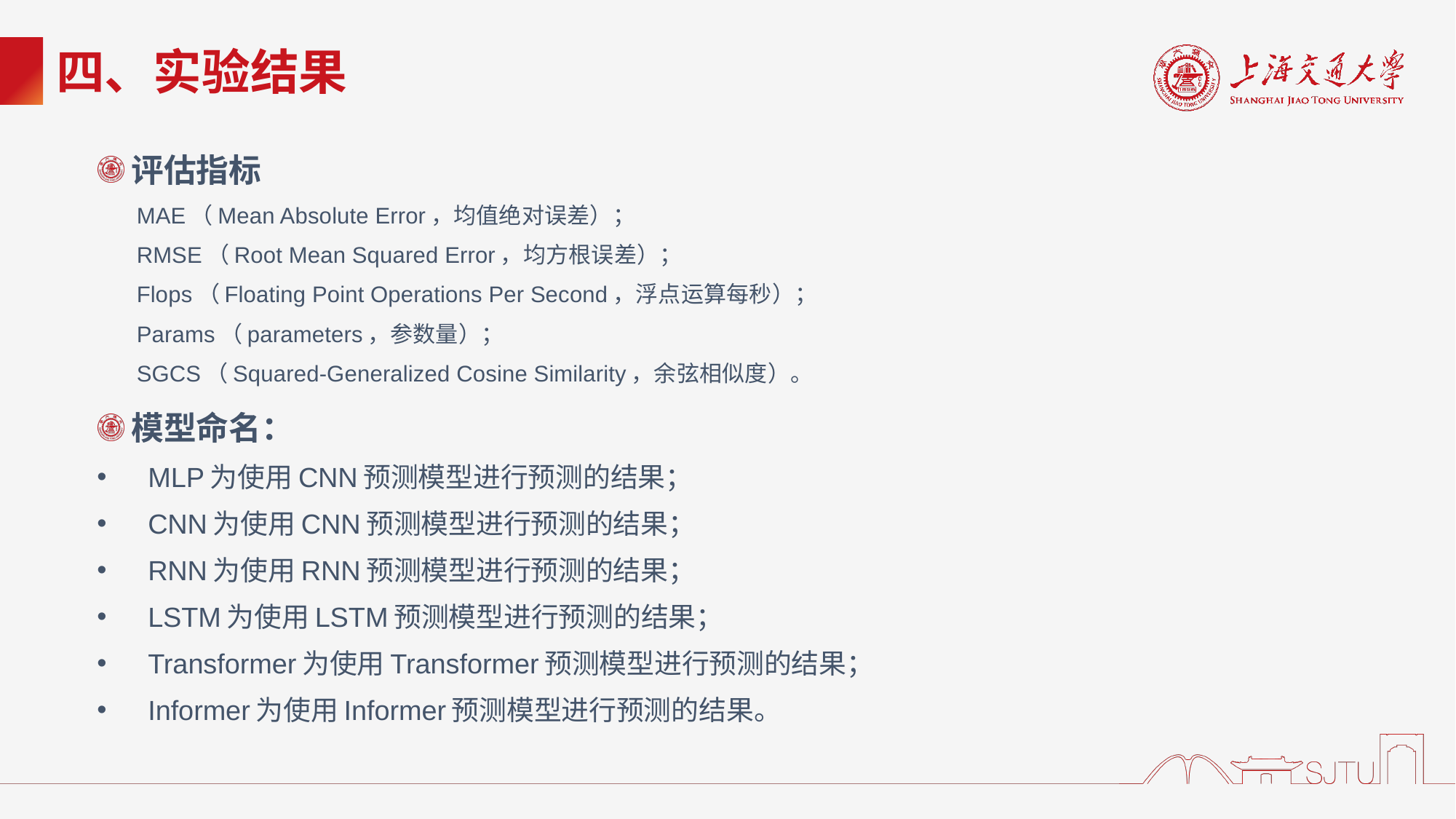

# 四、实验结果
评估指标
MAE（Mean Absolute Error，均值绝对误差）；
RMSE（Root Mean Squared Error，均方根误差）；
Flops（Floating Point Operations Per Second，浮点运算每秒）；
Params（parameters，参数量）；
SGCS（Squared-Generalized Cosine Similarity，余弦相似度）。
模型命名：
MLP为使用CNN预测模型进行预测的结果；
CNN为使用CNN预测模型进行预测的结果；
RNN为使用RNN预测模型进行预测的结果；
LSTM为使用LSTM预测模型进行预测的结果；
Transformer为使用Transformer预测模型进行预测的结果；
Informer为使用Informer预测模型进行预测的结果。